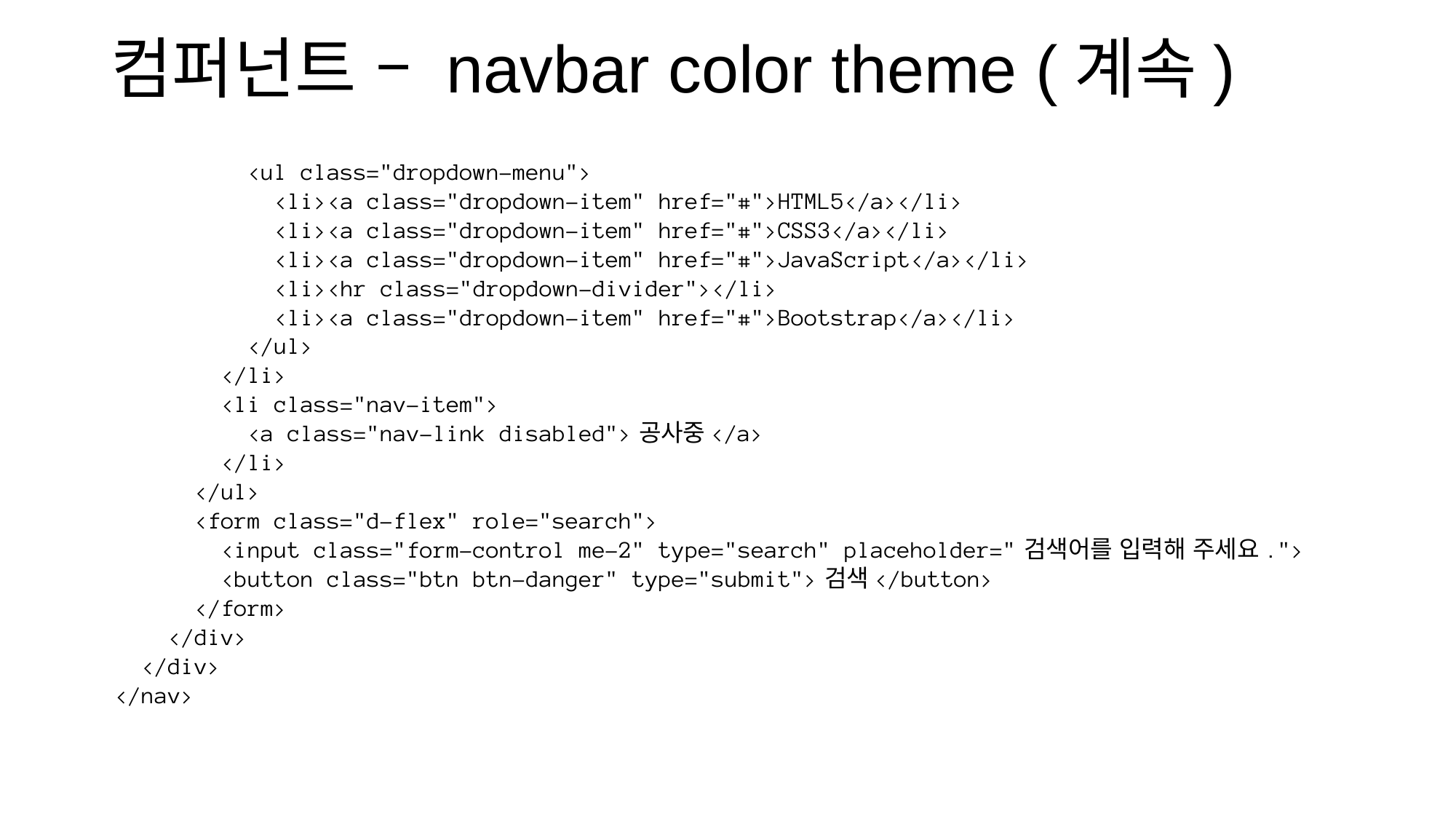

# 컴퍼넌트 – navbar color theme (계속)
              <ul class="dropdown-menu">
                <li><a class="dropdown-item" href="#">HTML5</a></li>
                <li><a class="dropdown-item" href="#">CSS3</a></li>
                <li><a class="dropdown-item" href="#">JavaScript</a></li>
                <li><hr class="dropdown-divider"></li>
                <li><a class="dropdown-item" href="#">Bootstrap</a></li>
              </ul>
            </li>
            <li class="nav-item">
              <a class="nav-link disabled">공사중</a>
            </li>
          </ul>
          <form class="d-flex" role="search">
            <input class="form-control me-2" type="search" placeholder="검색어를 입력해 주세요.">
            <button class="btn btn-danger" type="submit">검색</button>
          </form>
        </div>
      </div>
    </nav>